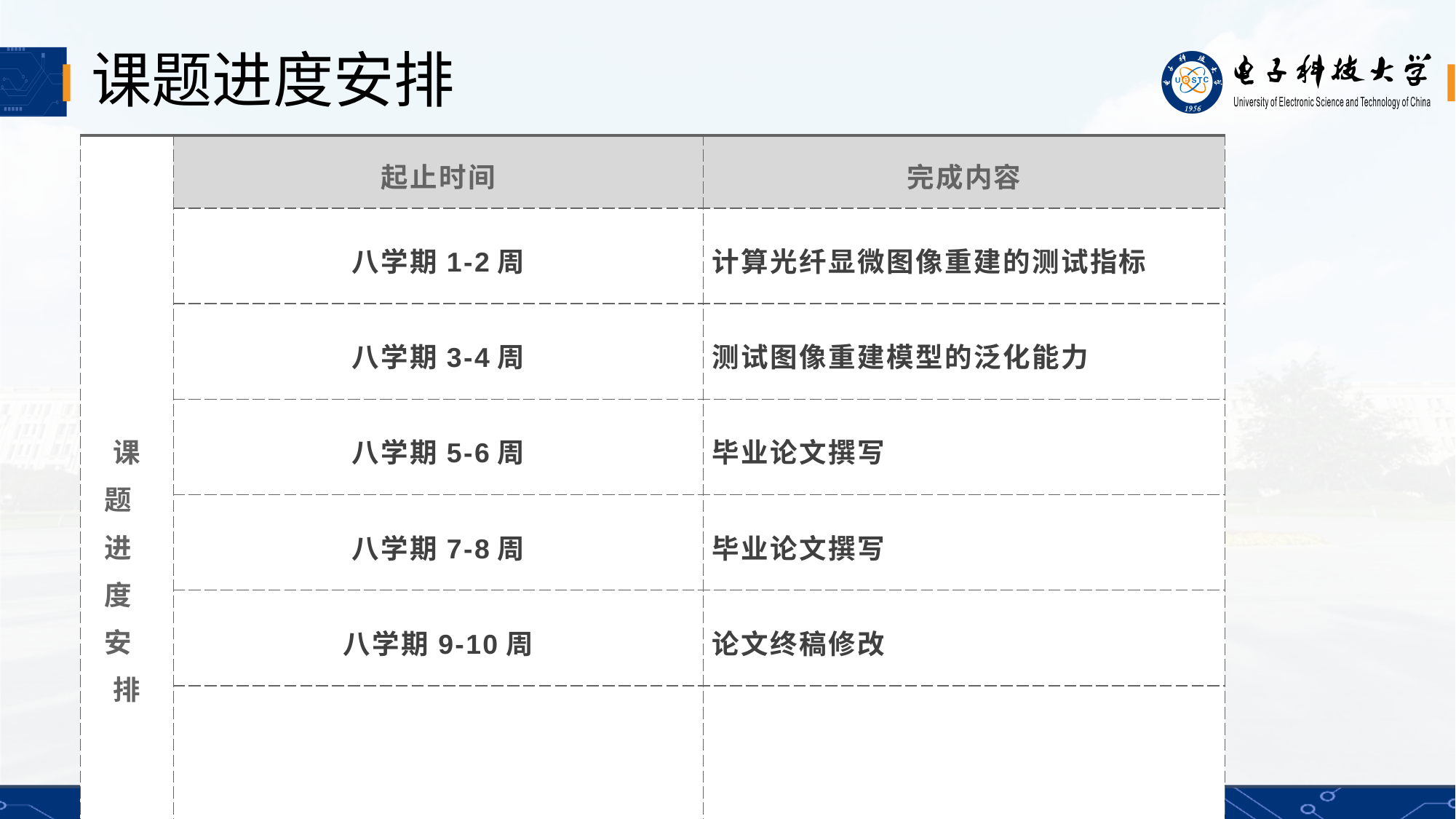

# 课题进度安排
| 课 题 进 度 安 排 | 起止时间 | 完成内容 |
| --- | --- | --- |
|  | 八学期1-2周 | 计算光纤显微图像重建的测试指标 |
|  | 八学期3-4周 | 测试图像重建模型的泛化能力 |
|  | 八学期5-6周 | 毕业论文撰写 |
|  | 八学期7-8周 | 毕业论文撰写 |
|  | 八学期9-10周 | 论文终稿修改 |
|  | 八学期11-12周 | 准备毕业设计答辩 |